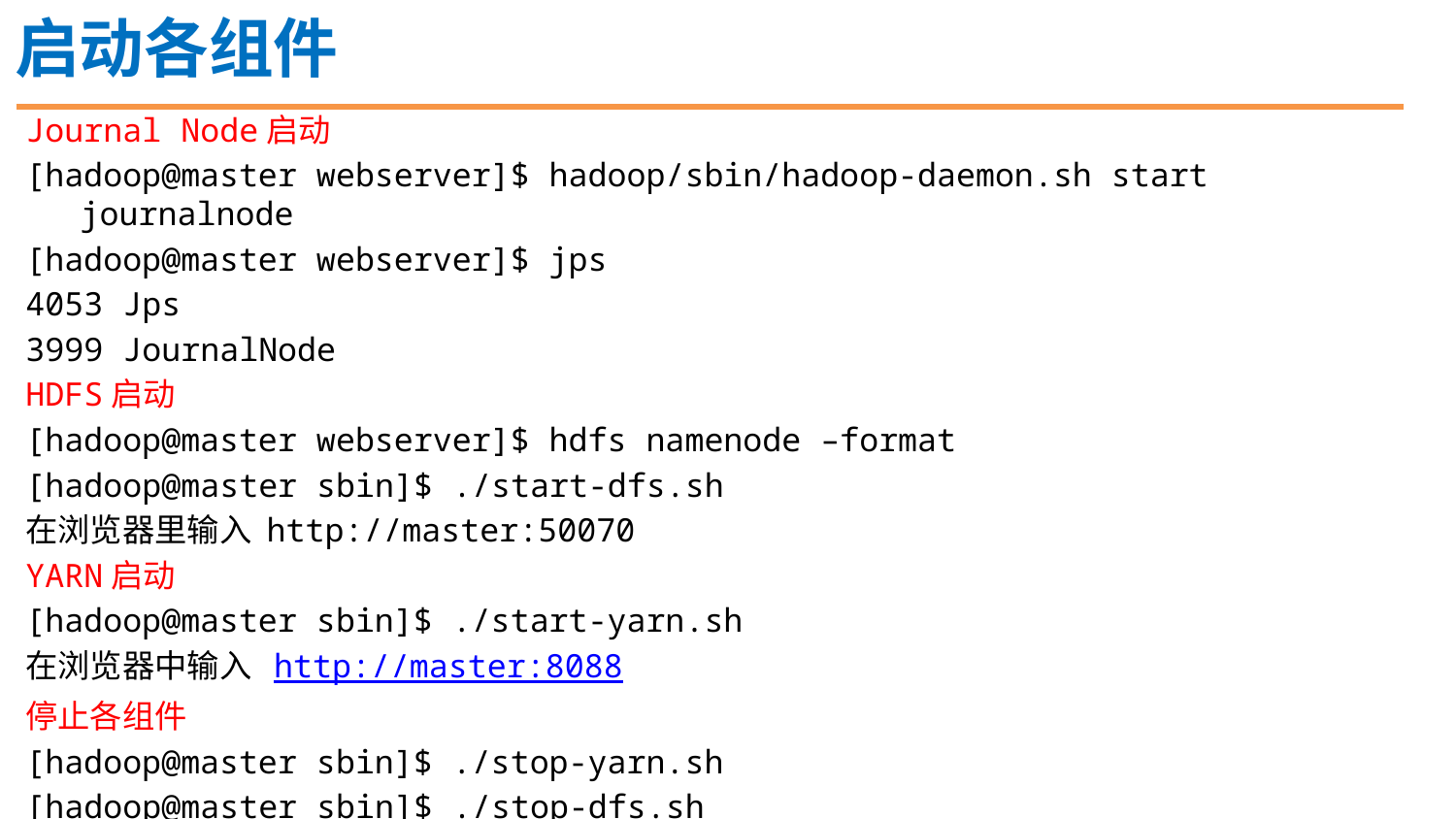

启动各组件
Journal Node启动
[hadoop@master webserver]$ hadoop/sbin/hadoop-daemon.sh start journalnode
[hadoop@master webserver]$ jps
4053 Jps
3999 JournalNode
HDFS启动
[hadoop@master webserver]$ hdfs namenode –format
[hadoop@master sbin]$ ./start-dfs.sh
在浏览器里输入 http://master:50070
YARN启动
[hadoop@master sbin]$ ./start-yarn.sh
在浏览器中输入  http://master:8088
停止各组件
[hadoop@master sbin]$ ./stop-yarn.sh
[hadoop@master sbin]$ ./stop-dfs.sh